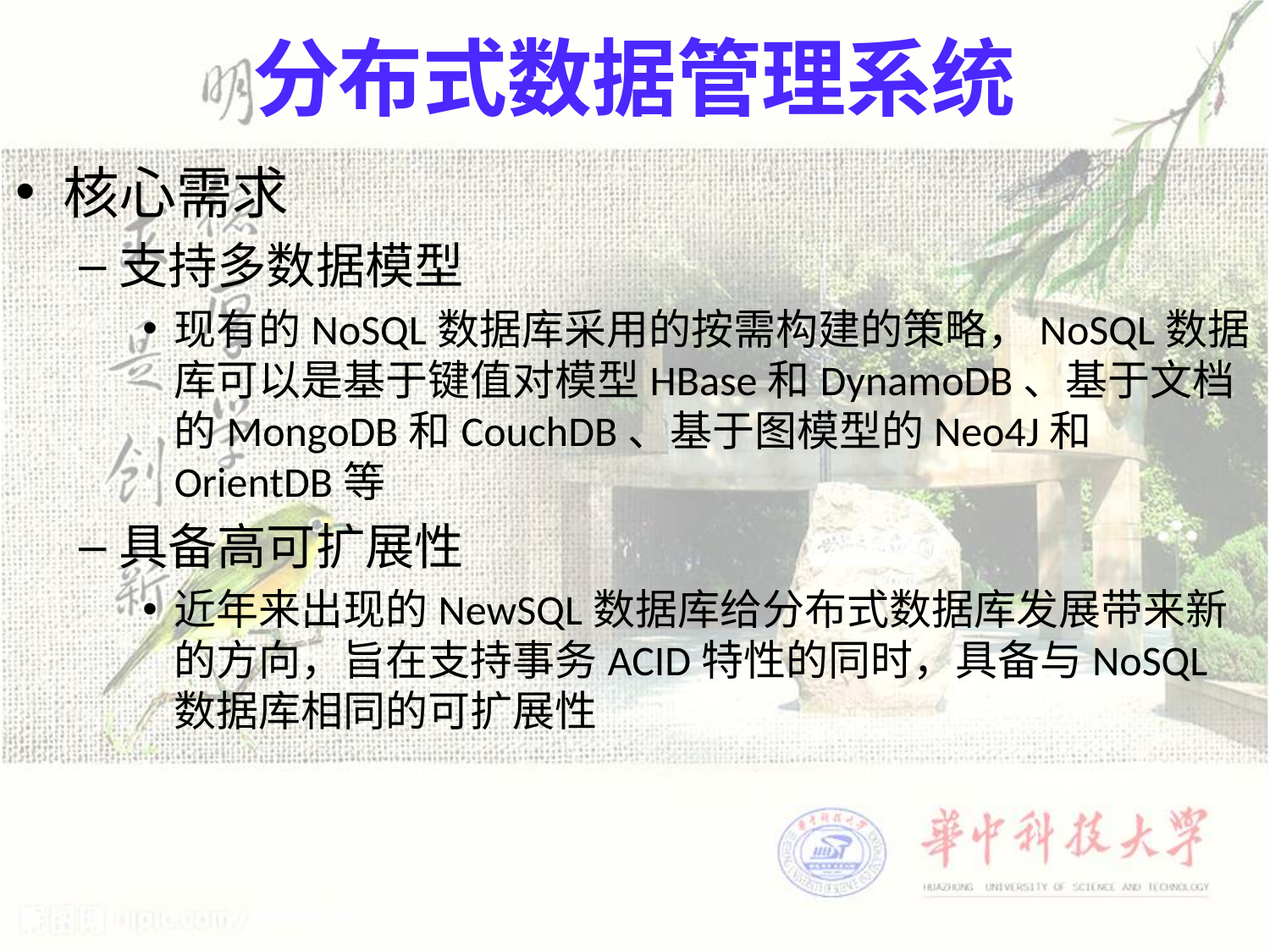

# 分布式数据管理系统
核心需求
支持多数据模型
现有的NoSQL数据库采用的按需构建的策略，NoSQL数据库可以是基于键值对模型HBase和DynamoDB、基于文档的MongoDB和CouchDB、基于图模型的Neo4J和OrientDB等
具备高可扩展性
近年来出现的NewSQL数据库给分布式数据库发展带来新的方向，旨在支持事务ACID特性的同时，具备与NoSQL数据库相同的可扩展性